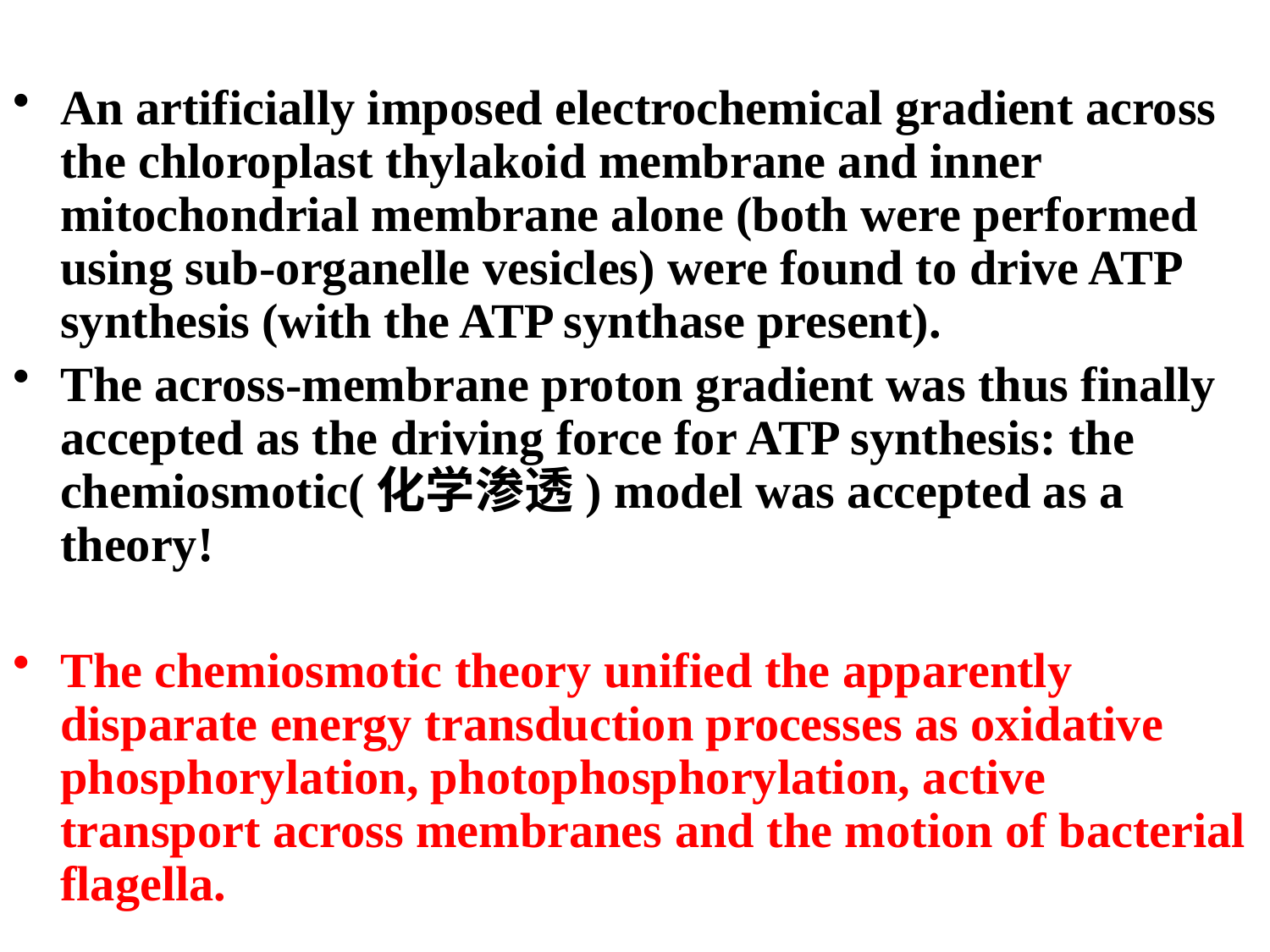

An artificially imposed electrochemical gradient across the chloroplast thylakoid membrane and inner mitochondrial membrane alone (both were performed using sub-organelle vesicles) were found to drive ATP synthesis (with the ATP synthase present).
The across-membrane proton gradient was thus finally accepted as the driving force for ATP synthesis: the chemiosmotic(化学渗透) model was accepted as a theory!

The chemiosmotic theory unified the apparently disparate energy transduction processes as oxidative phosphorylation, photophosphorylation, active transport across membranes and the motion of bacterial flagella.